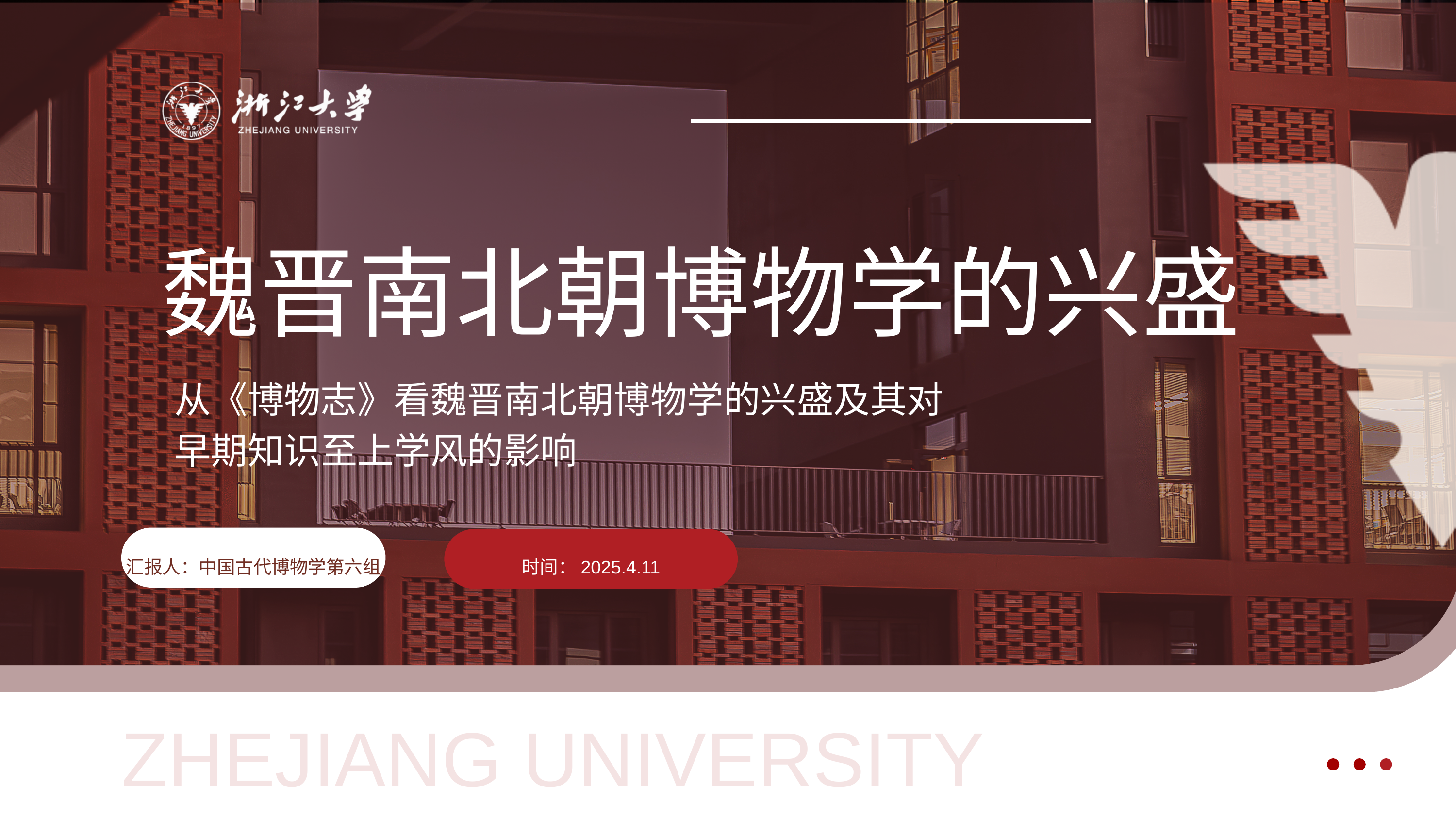

魏晋南北朝博物学的兴盛
从《博物志》看魏晋南北朝博物学的兴盛及其对早期知识至上学风的影响

时间：2025.4.11
汇报人：中国古代博物学第六组
ZHEJIANG UNIVERSITY